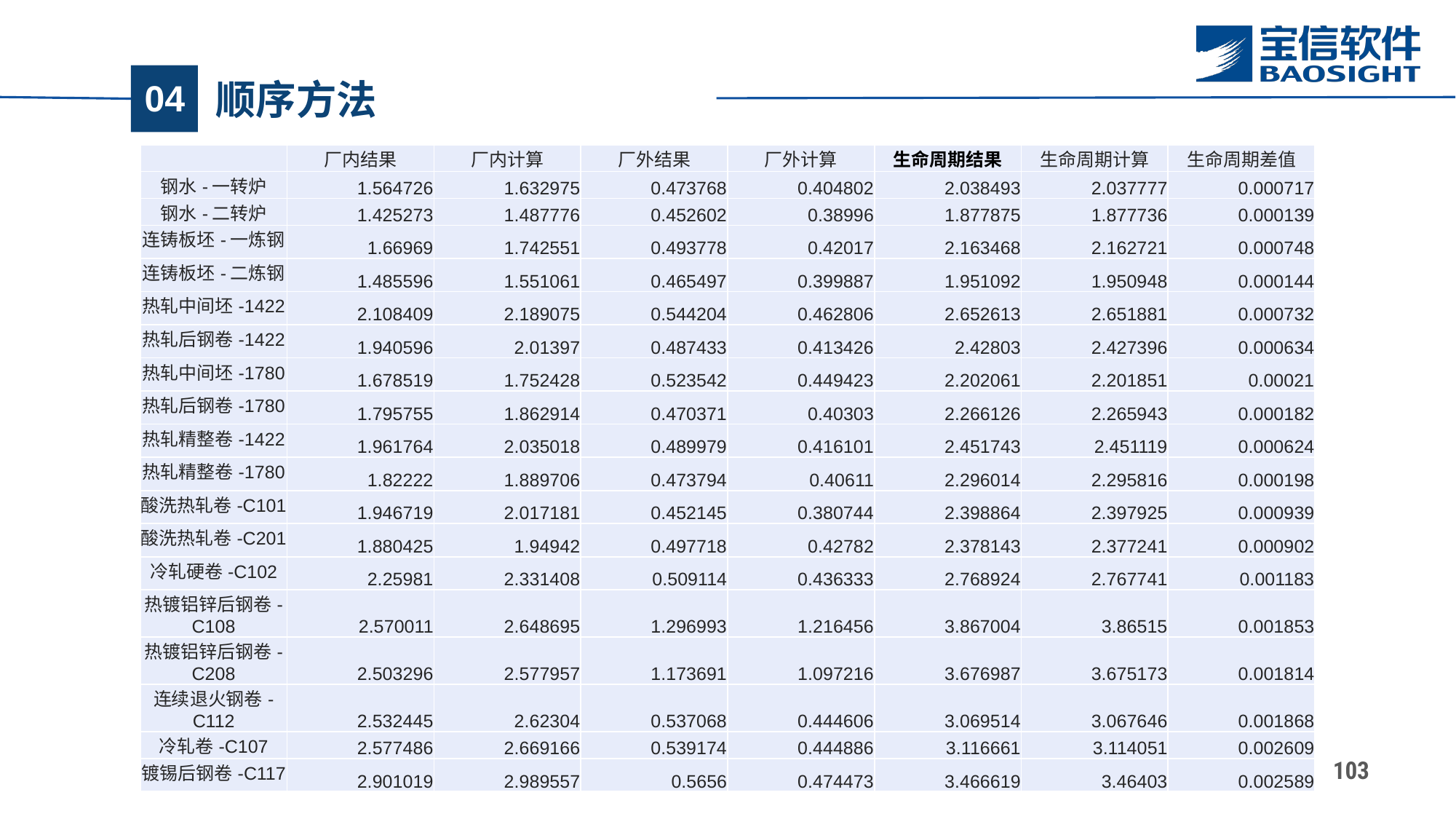

# 顺序方法
04
|  | 厂内结果 | 厂内计算 | 厂外结果 | 厂外计算 | 生命周期结果 | 生命周期计算 | 生命周期差值 |
| --- | --- | --- | --- | --- | --- | --- | --- |
| 钢水-一转炉 | 1.564726 | 1.632975 | 0.473768 | 0.404802 | 2.038493 | 2.037777 | 0.000717 |
| 钢水-二转炉 | 1.425273 | 1.487776 | 0.452602 | 0.38996 | 1.877875 | 1.877736 | 0.000139 |
| 连铸板坯-一炼钢 | 1.66969 | 1.742551 | 0.493778 | 0.42017 | 2.163468 | 2.162721 | 0.000748 |
| 连铸板坯-二炼钢 | 1.485596 | 1.551061 | 0.465497 | 0.399887 | 1.951092 | 1.950948 | 0.000144 |
| 热轧中间坯-1422 | 2.108409 | 2.189075 | 0.544204 | 0.462806 | 2.652613 | 2.651881 | 0.000732 |
| 热轧后钢卷-1422 | 1.940596 | 2.01397 | 0.487433 | 0.413426 | 2.42803 | 2.427396 | 0.000634 |
| 热轧中间坯-1780 | 1.678519 | 1.752428 | 0.523542 | 0.449423 | 2.202061 | 2.201851 | 0.00021 |
| 热轧后钢卷-1780 | 1.795755 | 1.862914 | 0.470371 | 0.40303 | 2.266126 | 2.265943 | 0.000182 |
| 热轧精整卷-1422 | 1.961764 | 2.035018 | 0.489979 | 0.416101 | 2.451743 | 2.451119 | 0.000624 |
| 热轧精整卷-1780 | 1.82222 | 1.889706 | 0.473794 | 0.40611 | 2.296014 | 2.295816 | 0.000198 |
| 酸洗热轧卷-C101 | 1.946719 | 2.017181 | 0.452145 | 0.380744 | 2.398864 | 2.397925 | 0.000939 |
| 酸洗热轧卷-C201 | 1.880425 | 1.94942 | 0.497718 | 0.42782 | 2.378143 | 2.377241 | 0.000902 |
| 冷轧硬卷-C102 | 2.25981 | 2.331408 | 0.509114 | 0.436333 | 2.768924 | 2.767741 | 0.001183 |
| 热镀铝锌后钢卷-C108 | 2.570011 | 2.648695 | 1.296993 | 1.216456 | 3.867004 | 3.86515 | 0.001853 |
| 热镀铝锌后钢卷-C208 | 2.503296 | 2.577957 | 1.173691 | 1.097216 | 3.676987 | 3.675173 | 0.001814 |
| 连续退火钢卷-C112 | 2.532445 | 2.62304 | 0.537068 | 0.444606 | 3.069514 | 3.067646 | 0.001868 |
| 冷轧卷-C107 | 2.577486 | 2.669166 | 0.539174 | 0.444886 | 3.116661 | 3.114051 | 0.002609 |
| 镀锡后钢卷-C117 | 2.901019 | 2.989557 | 0.5656 | 0.474473 | 3.466619 | 3.46403 | 0.002589 |